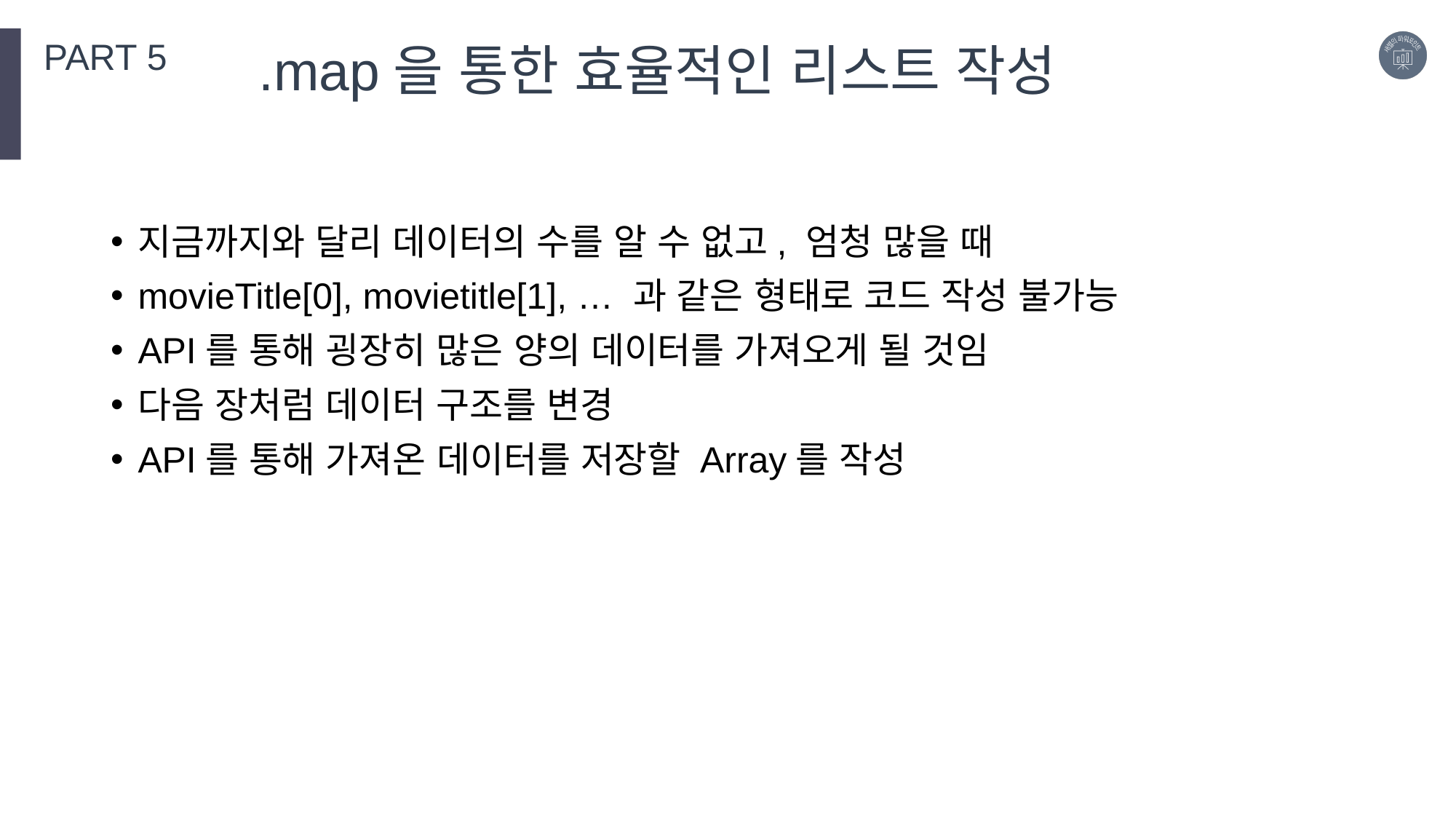

PART 5
.map을 통한 효율적인 리스트 작성
지금까지와 달리 데이터의 수를 알 수 없고, 엄청 많을 때
movieTitle[0], movietitle[1], … 과 같은 형태로 코드 작성 불가능
API를 통해 굉장히 많은 양의 데이터를 가져오게 될 것임
다음 장처럼 데이터 구조를 변경
API를 통해 가져온 데이터를 저장할 Array를 작성